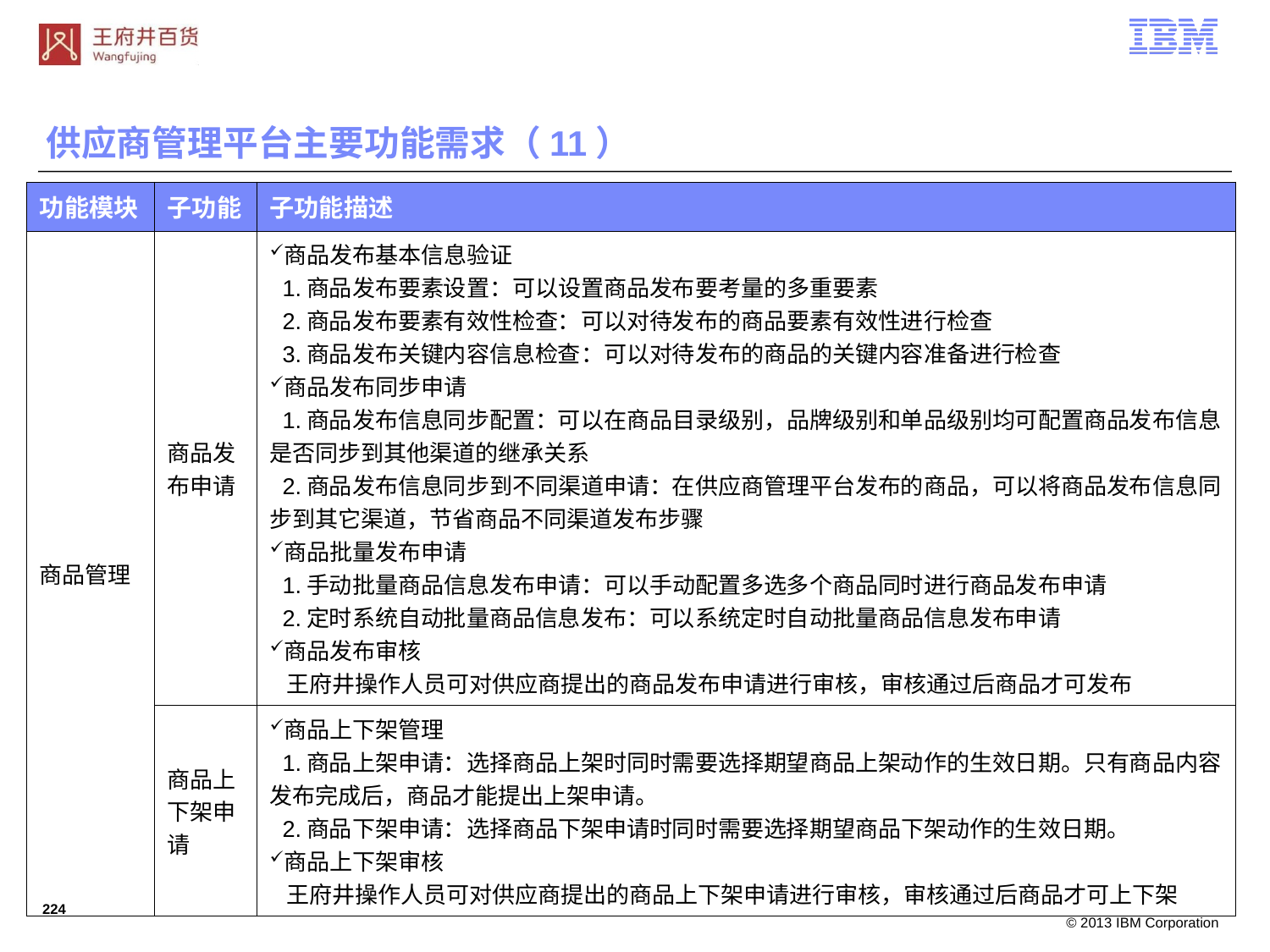

供应商管理平台主要功能需求（11）
| 功能模块 | 子功能 | 子功能描述 |
| --- | --- | --- |
| 商品管理 | 商品发布申请 | 商品发布基本信息验证 1.商品发布要素设置：可以设置商品发布要考量的多重要素 2.商品发布要素有效性检查：可以对待发布的商品要素有效性进行检查 3.商品发布关键内容信息检查：可以对待发布的商品的关键内容准备进行检查 商品发布同步申请 1.商品发布信息同步配置：可以在商品目录级别，品牌级别和单品级别均可配置商品发布信息是否同步到其他渠道的继承关系 2.商品发布信息同步到不同渠道申请：在供应商管理平台发布的商品，可以将商品发布信息同步到其它渠道，节省商品不同渠道发布步骤 商品批量发布申请 1.手动批量商品信息发布申请：可以手动配置多选多个商品同时进行商品发布申请 2.定时系统自动批量商品信息发布：可以系统定时自动批量商品信息发布申请 商品发布审核 王府井操作人员可对供应商提出的商品发布申请进行审核，审核通过后商品才可发布 |
|  | 商品上下架申请 | 商品上下架管理 1.商品上架申请：选择商品上架时同时需要选择期望商品上架动作的生效日期。只有商品内容发布完成后，商品才能提出上架申请。 2.商品下架申请：选择商品下架申请时同时需要选择期望商品下架动作的生效日期。 商品上下架审核 王府井操作人员可对供应商提出的商品上下架申请进行审核，审核通过后商品才可上下架 |
224